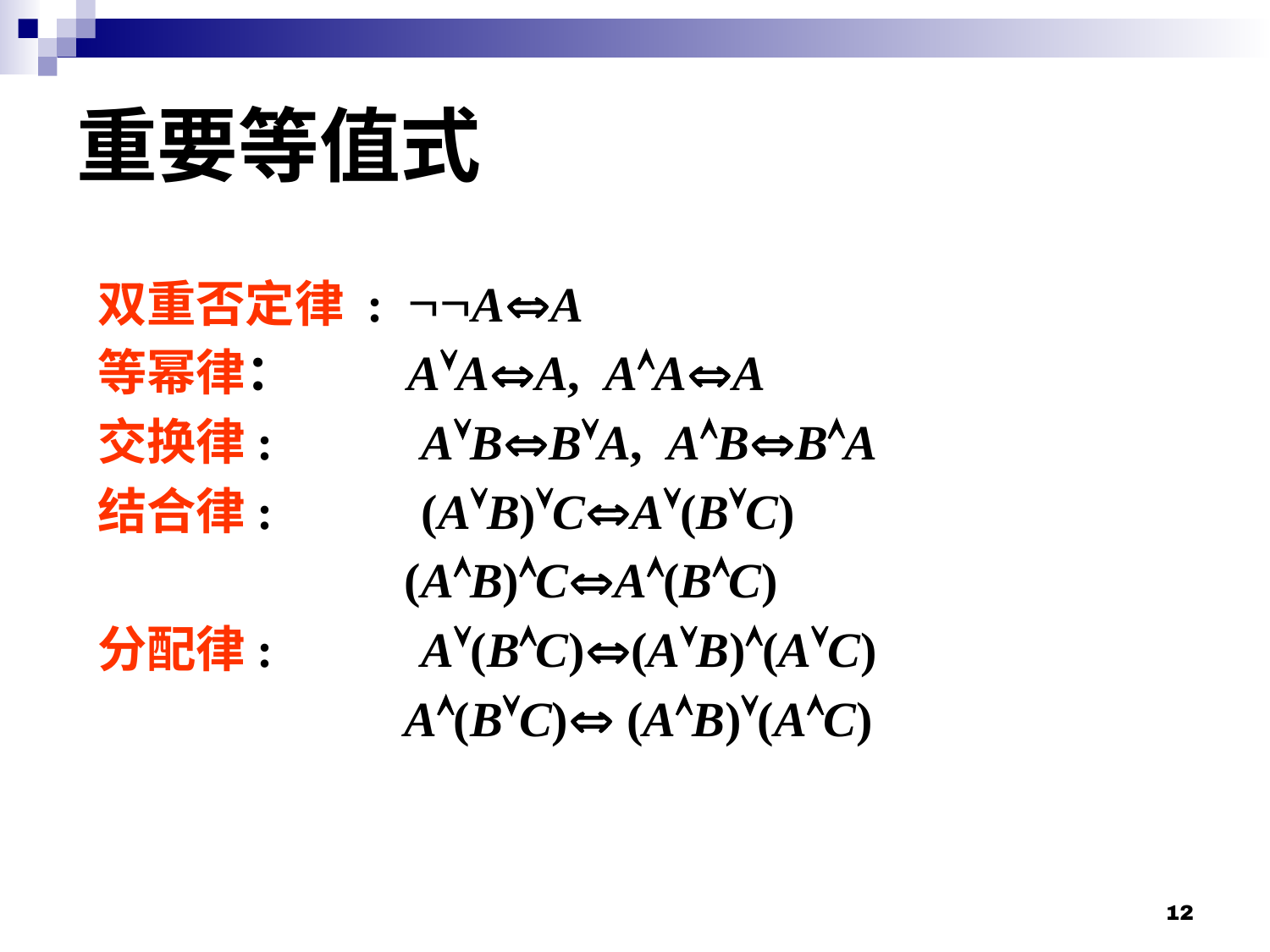

# 重要等值式
双重否定律 :  ¬¬A⇔A
等幂律：         A∨A⇔A,  A∧A⇔A
交换律:            A∨B⇔B∨A,  A∧B⇔B∧A
结合律:            (A∨B)∨C⇔A∨(B∨C)
                         (A∧B)∧C⇔A∧(B∧C)
分配律:            A∨(B∧C)⇔(A∨B)∧(A∨C)
                         A∧(B∨C)⇔ (A∧B)∨(A∧C)
12